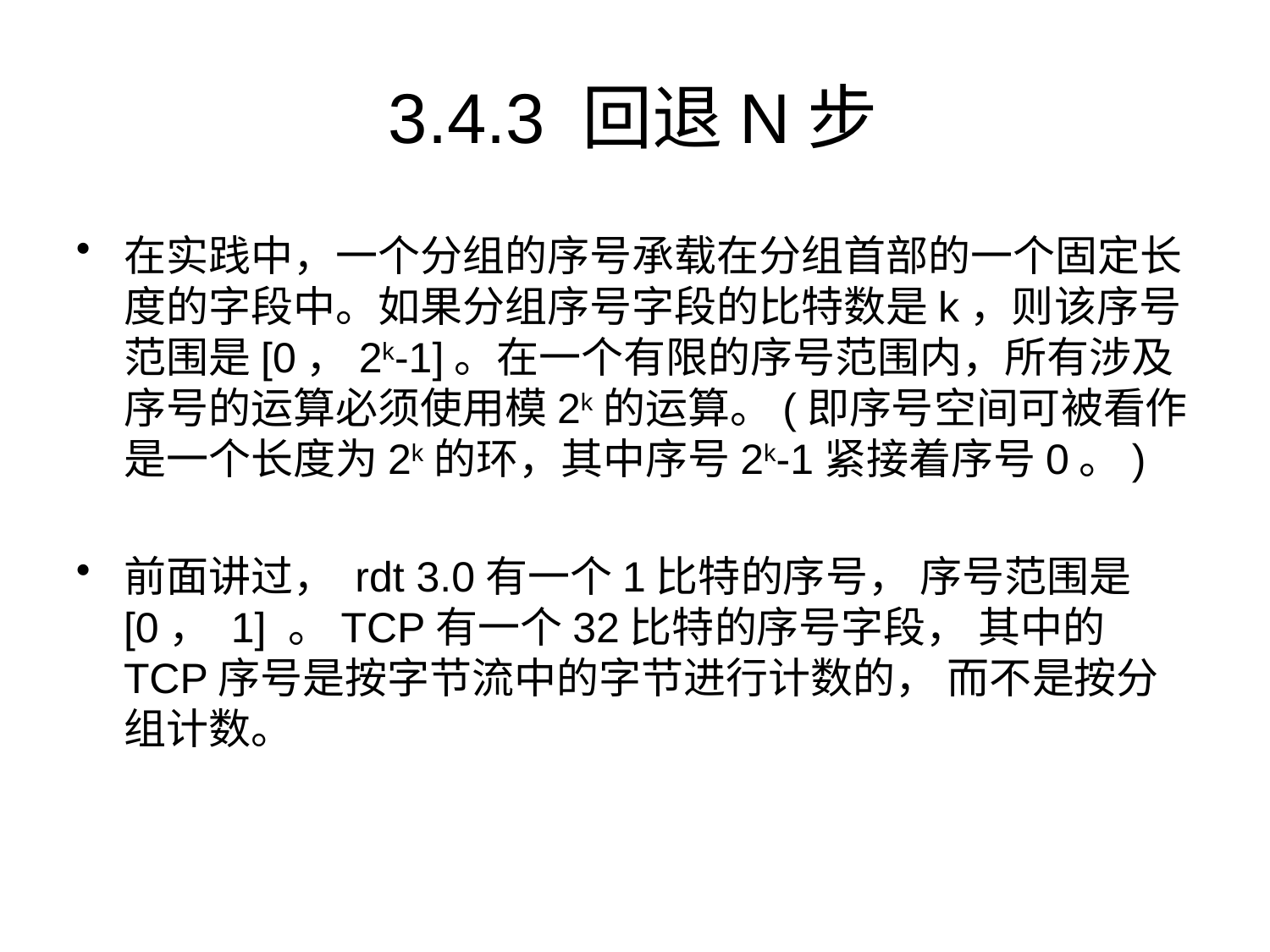

# 3.4.3 回退N步
在实践中，一个分组的序号承载在分组首部的一个固定长度的字段中。如果分组序号字段的比特数是k，则该序号范围是[0，2k-1]。在一个有限的序号范围内，所有涉及序号的运算必须使用模2k的运算。(即序号空间可被看作是一个长度为2k的环，其中序号2k-1紧接着序号0。)

前面讲过， rdt 3.0有一个1比特的序号， 序号范围是[0， 1] 。TCP有一个32比特的序号字段， 其中的TCP序号是按字节流中的字节进行计数的， 而不是按分组计数。